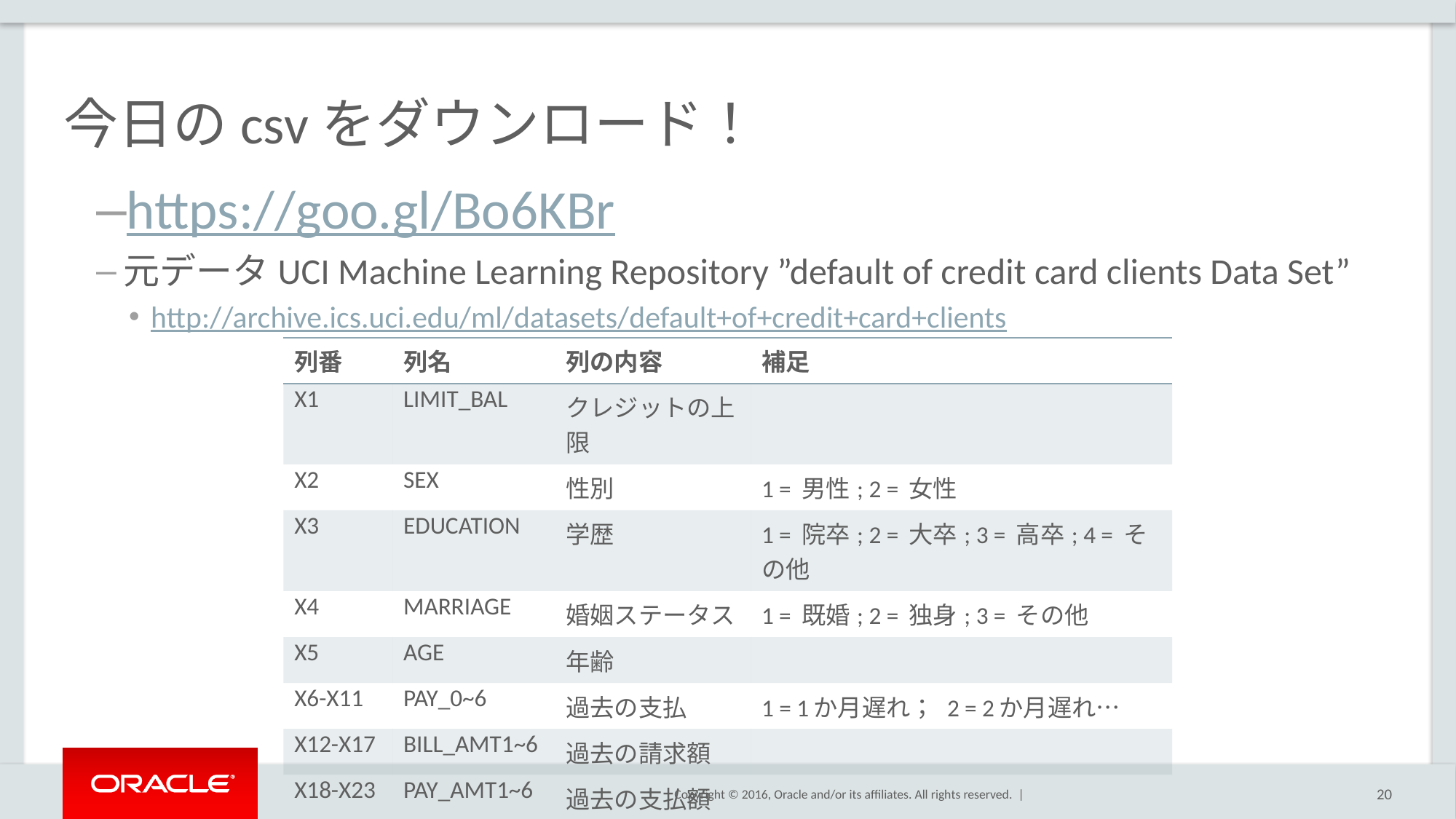

# 今日のcsvをダウンロード！
https://goo.gl/Bo6KBr
元データUCI Machine Learning Repository ”default of credit card clients Data Set”
http://archive.ics.uci.edu/ml/datasets/default+of+credit+card+clients
| 列番 | 列名 | 列の内容 | 補足 |
| --- | --- | --- | --- |
| X1 | LIMIT\_BAL | クレジットの上限 |  |
| X2 | SEX | 性別 | 1 = 男性; 2 = 女性 |
| X3 | EDUCATION | 学歴 | 1 = 院卒; 2 = 大卒; 3 = 高卒; 4 = その他 |
| X4 | MARRIAGE | 婚姻ステータス | 1 = 既婚; 2 = 独身; 3 = その他 |
| X5 | AGE | 年齢 |  |
| X6-X11 | PAY\_0~6 | 過去の支払 | 1 = 1か月遅れ； 2 = 2か月遅れ… |
| X12-X17 | BILL\_AMT1~6 | 過去の請求額 |  |
| X18-X23 | PAY\_AMT1~6 | 過去の支払額 |  |
| X24 | DEFAULT | デフォルトフラグ | 1 = デファルト; 0 = 正常 |
20